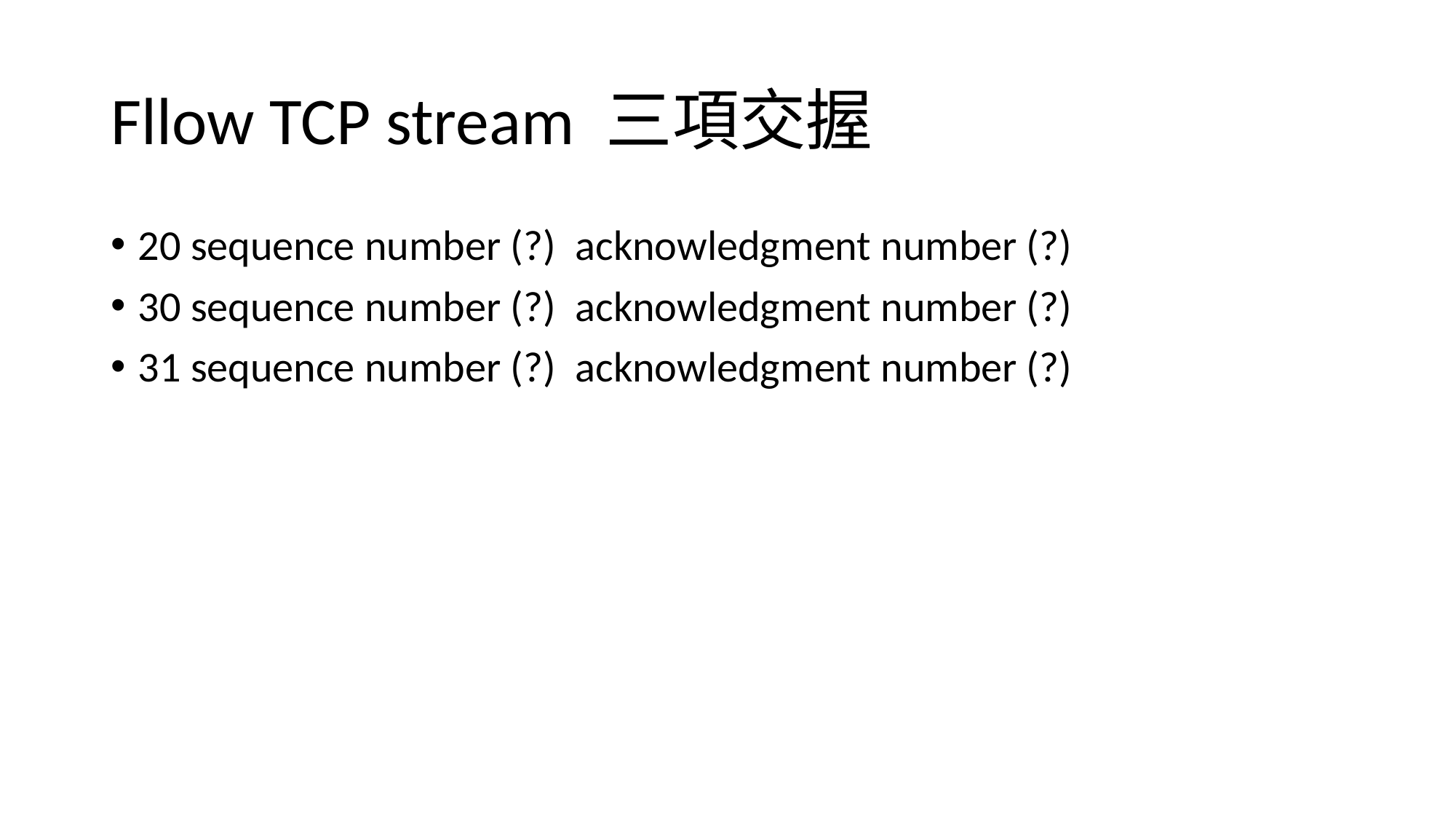

# Fllow TCP stream 三項交握
20 sequence number (?)  acknowledgment number (?)
30 sequence number (?)  acknowledgment number (?)
31 sequence number (?)  acknowledgment number (?)